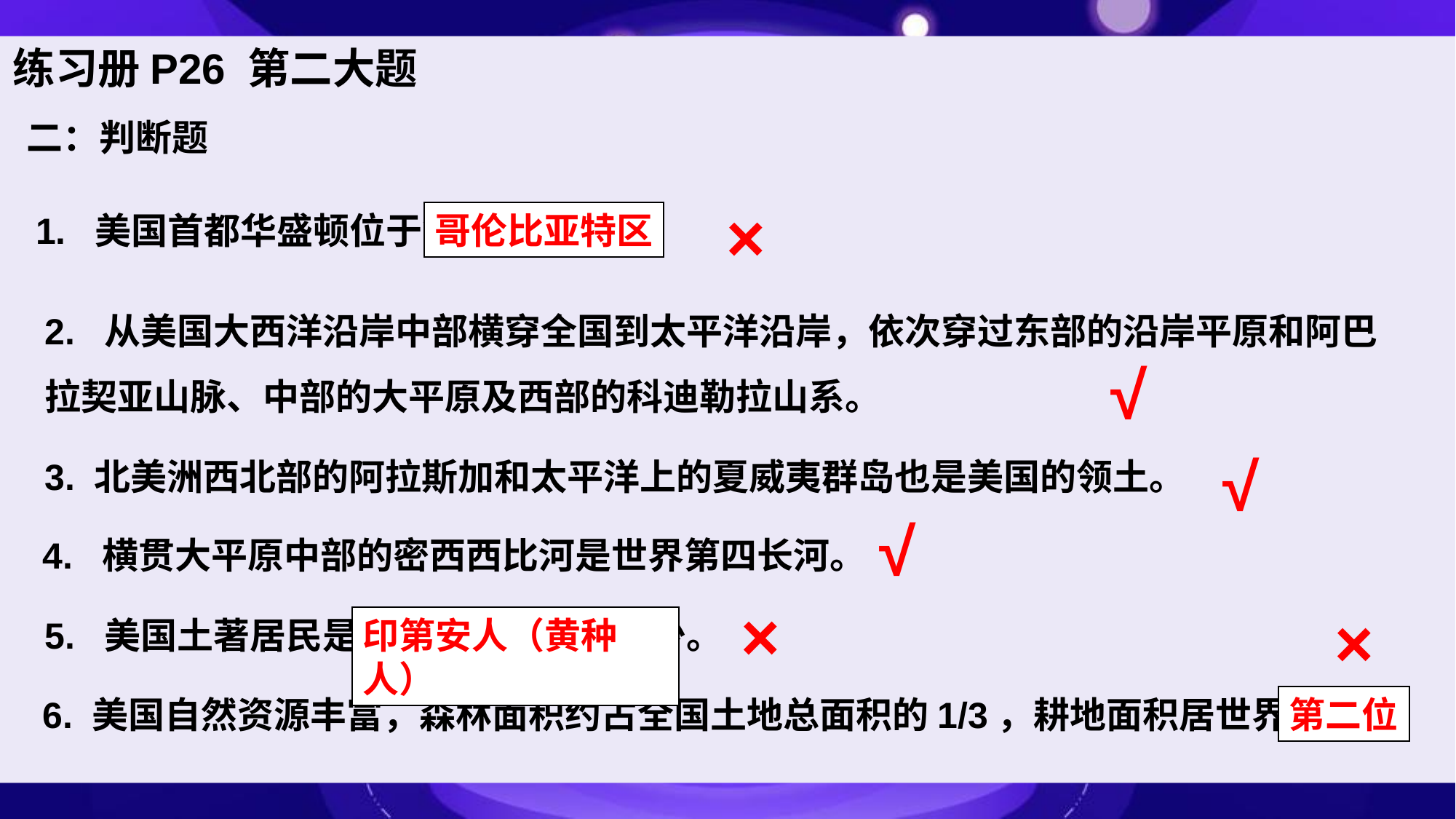

练习册P26 第二大题
二：判断题
×
1.  美国首都华盛顿位于华盛顿州。
哥伦比亚特区
2.  从美国大西洋沿岸中部横穿全国到太平洋沿岸，依次穿过东部的沿岸平原和阿巴拉契亚山脉、中部的大平原及西部的科迪勒拉山系。
√
√
3. 北美洲西北部的阿拉斯加和太平洋上的夏威夷群岛也是美国的领土。
√
4.  横贯大平原中部的密西西比河是世界第四长河。
×
×
5.  美国土著居民是黑人，现在为数很少。
印第安人（黄种人）
6. 美国自然资源丰富，森林面积约占全国土地总面积的1/3，耕地面积居世界首位。
第二位